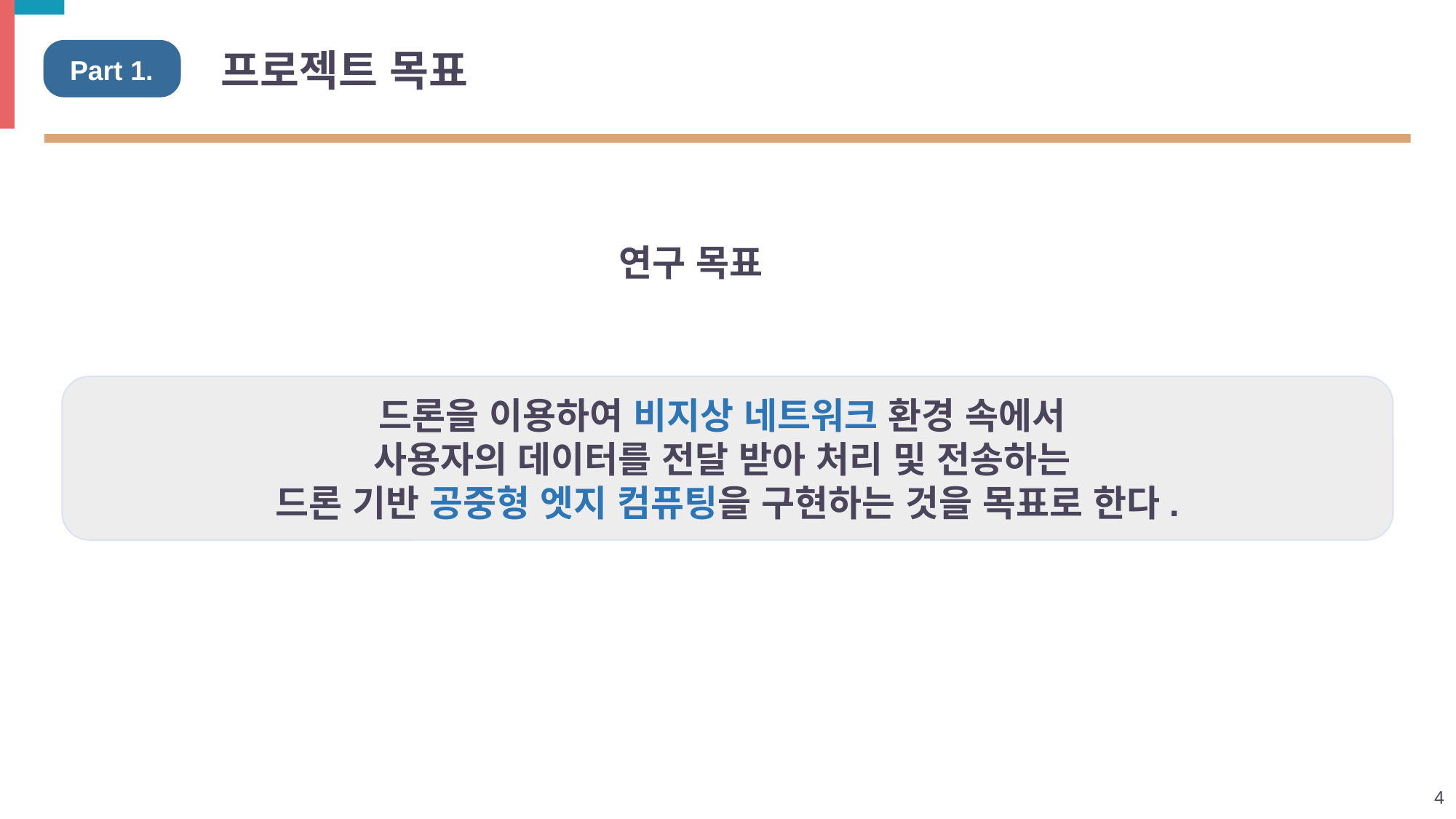

# 프로젝트 목표
Part 1.
연구 목표
드론을 이용하여 비지상 네트워크 환경 속에서
사용자의 데이터를 전달 받아 처리 및 전송하는
드론 기반 공중형 엣지 컴퓨팅을 구현하는 것을 목표로 한다.
4